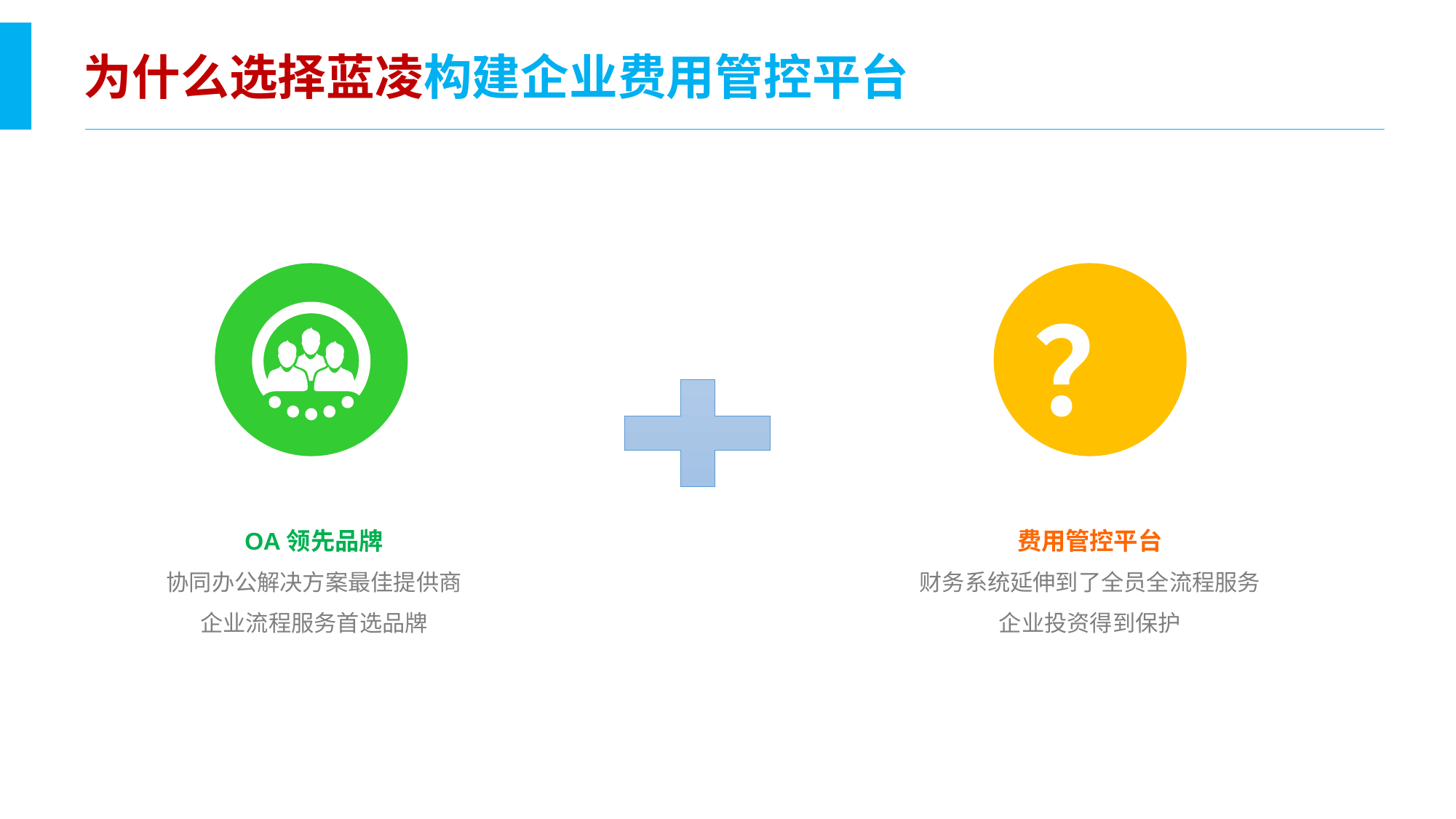

为什么选择蓝凌构建企业费用管控平台

OA领先品牌
协同办公解决方案最佳提供商
企业流程服务首选品牌

费用管控平台
财务系统延伸到了全员全流程服务
企业投资得到保护
？